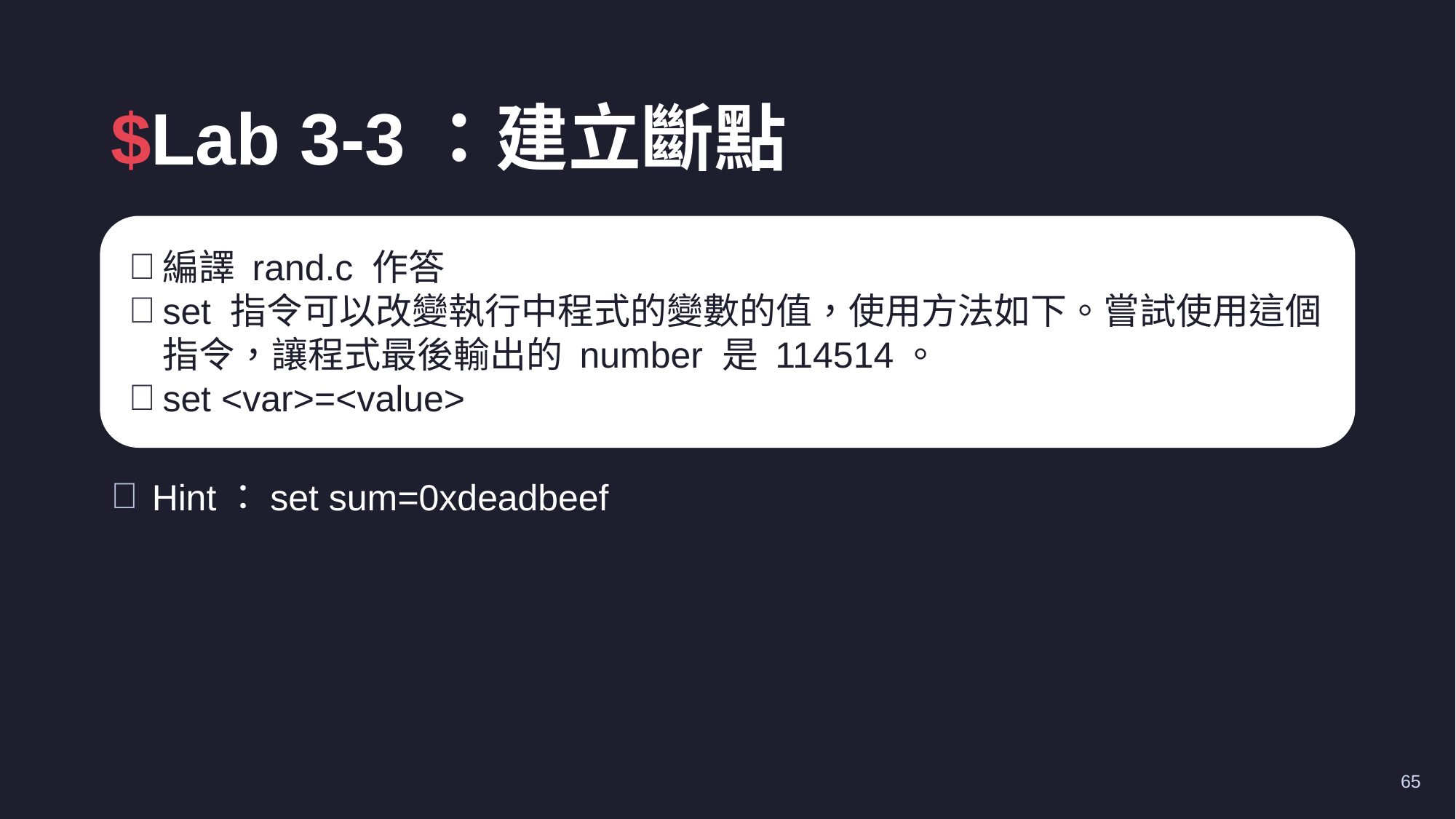

# $Lab 3-3：建立斷點
編譯 rand.c 作答
set 指令可以改變執行中程式的變數的值，使用方法如下。嘗試使用這個指令，讓程式最後輸出的 number 是 114514。
set <var>=<value>
Hint：set sum=0xdeadbeef
65